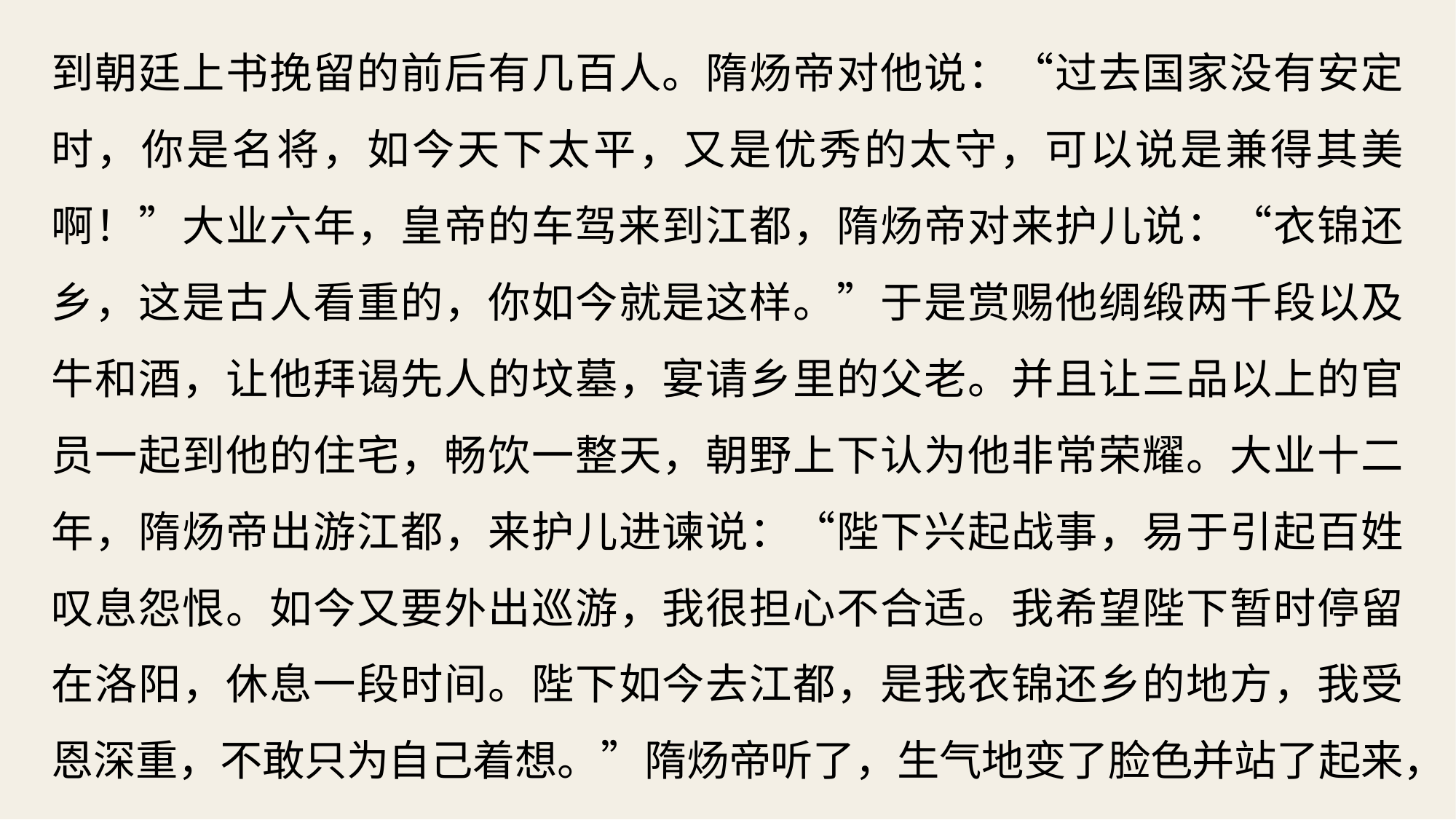

到朝廷上书挽留的前后有几百人。隋炀帝对他说：“过去国家没有安定时，你是名将，如今天下太平，又是优秀的太守，可以说是兼得其美啊！”大业六年，皇帝的车驾来到江都，隋炀帝对来护儿说：“衣锦还乡，这是古人看重的，你如今就是这样。”于是赏赐他绸缎两千段以及牛和酒，让他拜谒先人的坟墓，宴请乡里的父老。并且让三品以上的官员一起到他的住宅，畅饮一整天，朝野上下认为他非常荣耀。大业十二年，隋炀帝出游江都，来护儿进谏说：“陛下兴起战事，易于引起百姓叹息怨恨。如今又要外出巡游，我很担心不合适。我希望陛下暂时停留在洛阳，休息一段时间。陛下如今去江都，是我衣锦还乡的地方，我受恩深重，不敢只为自己着想。”隋炀帝听了，生气地变了脸色并站了起来，